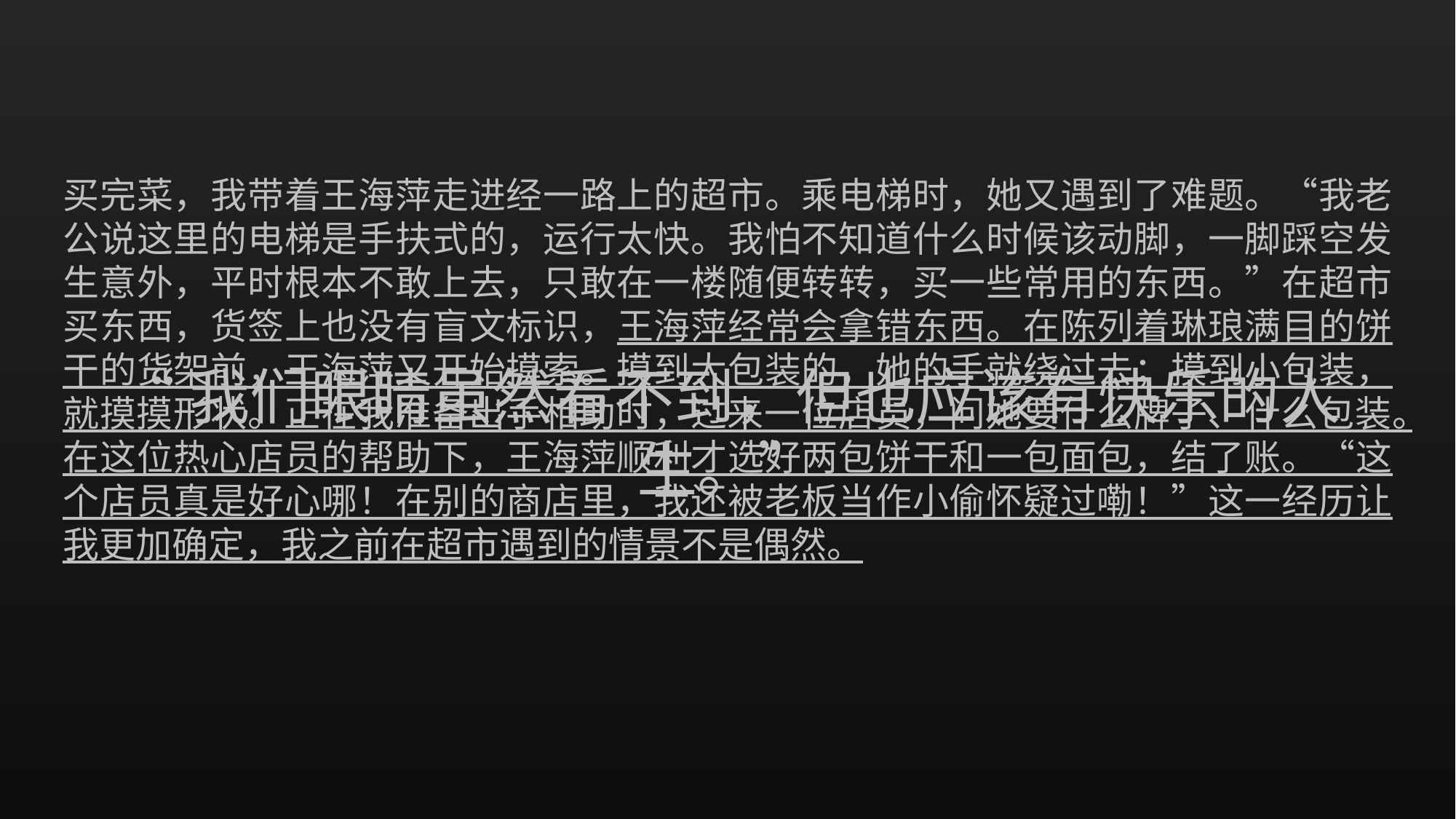

买完菜，我带着王海萍走进经一路上的超市。乘电梯时，她又遇到了难题。“我老公说这里的电梯是手扶式的，运行太快。我怕不知道什么时候该动脚，一脚踩空发生意外，平时根本不敢上去，只敢在一楼随便转转，买一些常用的东西。”在超市买东西，货签上也没有盲文标识，王海萍经常会拿错东西。在陈列着琳琅满目的饼干的货架前，王海萍又开始摸索。摸到大包装的，她的手就绕过去；摸到小包装，就摸摸形状。正在我准备出手相助时，过来一位店员，问她要什么牌子、什么包装。在这位热心店员的帮助下，王海萍顺利才选好两包饼干和一包面包，结了账。“这个店员真是好心哪！在别的商店里，我还被老板当作小偷怀疑过嘞！”这一经历让我更加确定，我之前在超市遇到的情景不是偶然。
“我们眼睛虽然看不到，但也应该有快乐的人生。”